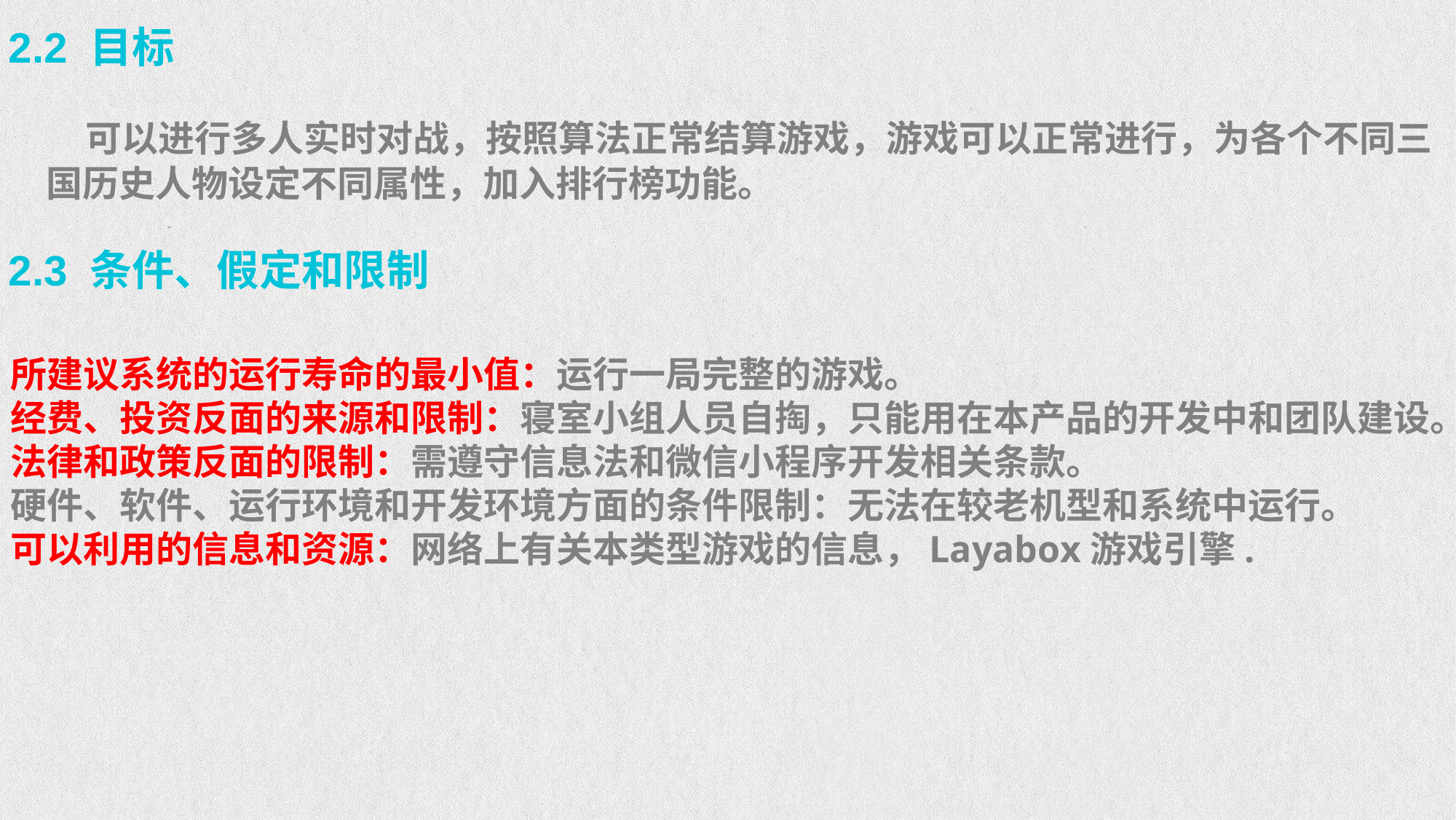

2.2 目标
   可以进行多人实时对战，按照算法正常结算游戏，游戏可以正常进行，为各个不同三国历史人物设定不同属性，加入排行榜功能。
2.3 条件、假定和限制
所建议系统的运行寿命的最小值：运行一局完整的游戏。
经费、投资反面的来源和限制：寝室小组人员自掏，只能用在本产品的开发中和团队建设。
法律和政策反面的限制：需遵守信息法和微信小程序开发相关条款。
硬件、软件、运行环境和开发环境方面的条件限制：无法在较老机型和系统中运行。
可以利用的信息和资源：网络上有关本类型游戏的信息，Layabox游戏引擎.